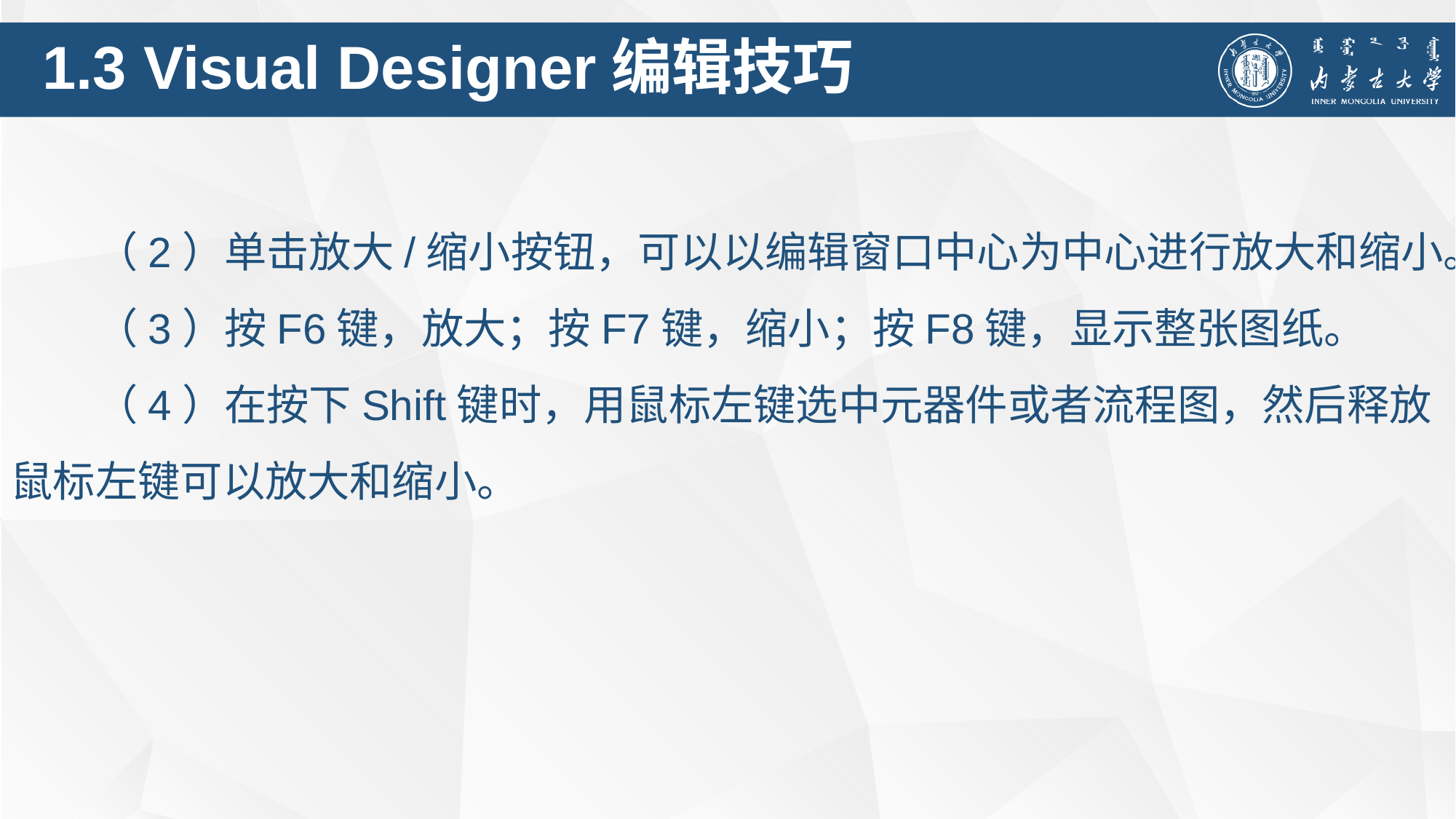

1.3 Visual Designer编辑技巧

（2）单击放大/缩小按钮，可以以编辑窗口中心为中心进行放大和缩小。
（3）按F6键，放大；按F7键，缩小；按F8键，显示整张图纸。
（4）在按下Shift键时，用鼠标左键选中元器件或者流程图，然后释放鼠标左键可以放大和缩小。